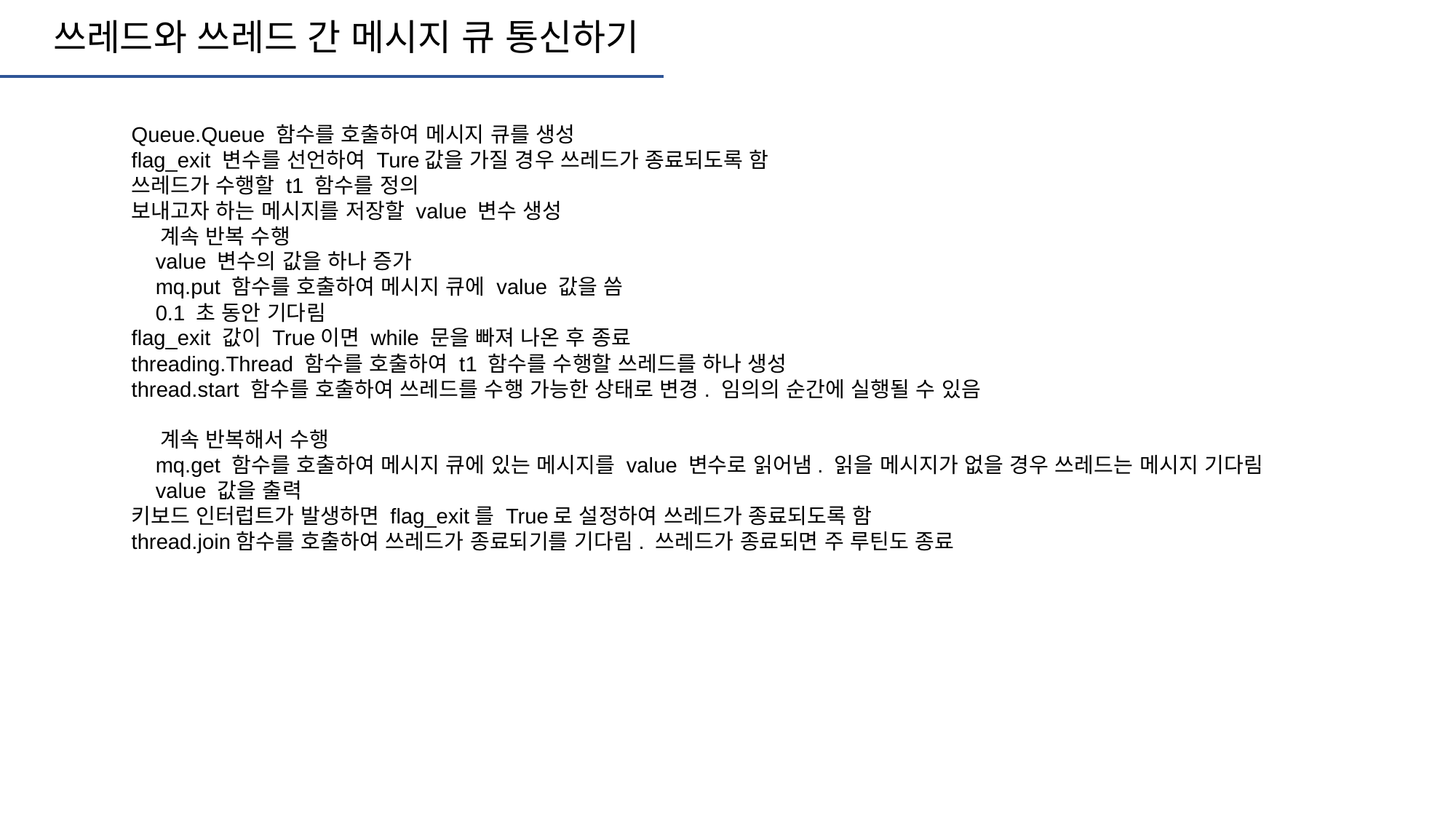

쓰레드와 쓰레드 간 메시지 큐 통신하기
Queue.Queue 함수를 호출하여 메시지 큐를 생성
flag_exit 변수를 선언하여 Ture값을 가질 경우 쓰레드가 종료되도록 함
쓰레드가 수행할 t1 함수를 정의
보내고자 하는 메시지를 저장할 value 변수 생성
    계속 반복 수행
    value 변수의 값을 하나 증가
    mq.put 함수를 호출하여 메시지 큐에 value 값을 씀
    0.1 초 동안 기다림
flag_exit 값이 True이면 while 문을 빠져 나온 후 종료
threading.Thread 함수를 호출하여 t1 함수를 수행할 쓰레드를 하나 생성
thread.start 함수를 호출하여 쓰레드를 수행 가능한 상태로 변경. 임의의 순간에 실행될 수 있음

    계속 반복해서 수행
    mq.get 함수를 호출하여 메시지 큐에 있는 메시지를 value 변수로 읽어냄. 읽을 메시지가 없을 경우 쓰레드는 메시지 기다림
    value 값을 출력
키보드 인터럽트가 발생하면 flag_exit를 True로 설정하여 쓰레드가 종료되도록 함
thread.join함수를 호출하여 쓰레드가 종료되기를 기다림. 쓰레드가 종료되면 주 루틴도 종료